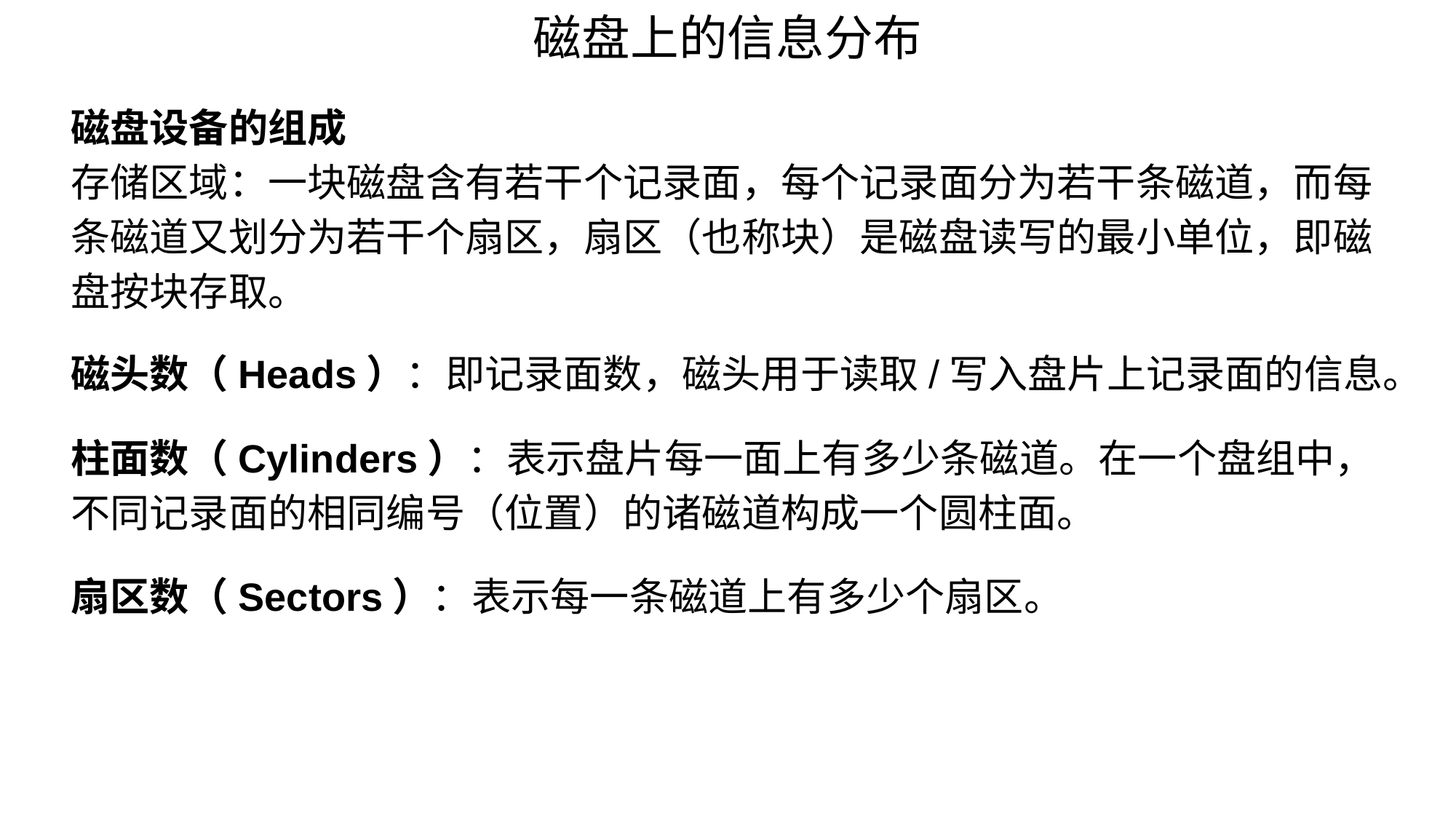

磁盘上的信息分布
磁盘设备的组成
存储区域：一块磁盘含有若干个记录面，每个记录面分为若干条磁道，而每条磁道又划分为若干个扇区，扇区（也称块）是磁盘读写的最小单位，即磁盘按块存取。
磁头数（Heads）：即记录面数，磁头用于读取/写入盘片上记录面的信息。
柱面数（Cylinders）：表示盘片每一面上有多少条磁道。在一个盘组中，不同记录面的相同编号（位置）的诸磁道构成一个圆柱面。
扇区数（Sectors）：表示每一条磁道上有多少个扇区。